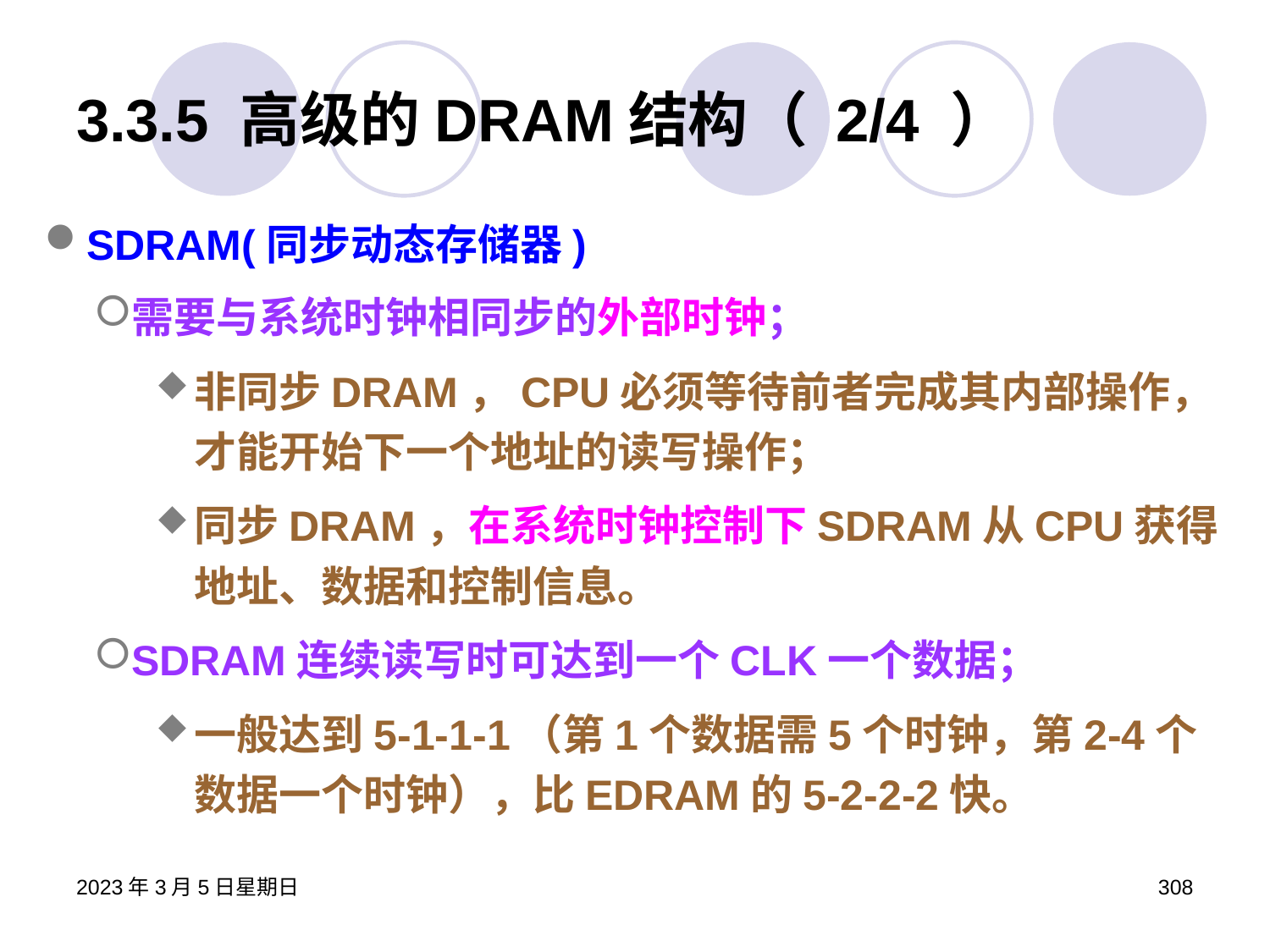

# 3.3.5 高级的DRAM结构（ 2/4 ）
SDRAM(同步动态存储器)
需要与系统时钟相同步的外部时钟；
非同步DRAM，CPU必须等待前者完成其内部操作，才能开始下一个地址的读写操作；
同步DRAM，在系统时钟控制下SDRAM从CPU获得地址、数据和控制信息。
SDRAM连续读写时可达到一个CLK一个数据；
一般达到5-1-1-1（第1个数据需5个时钟，第2-4个数据一个时钟），比EDRAM的5-2-2-2快。
2023年3月5日星期日
308